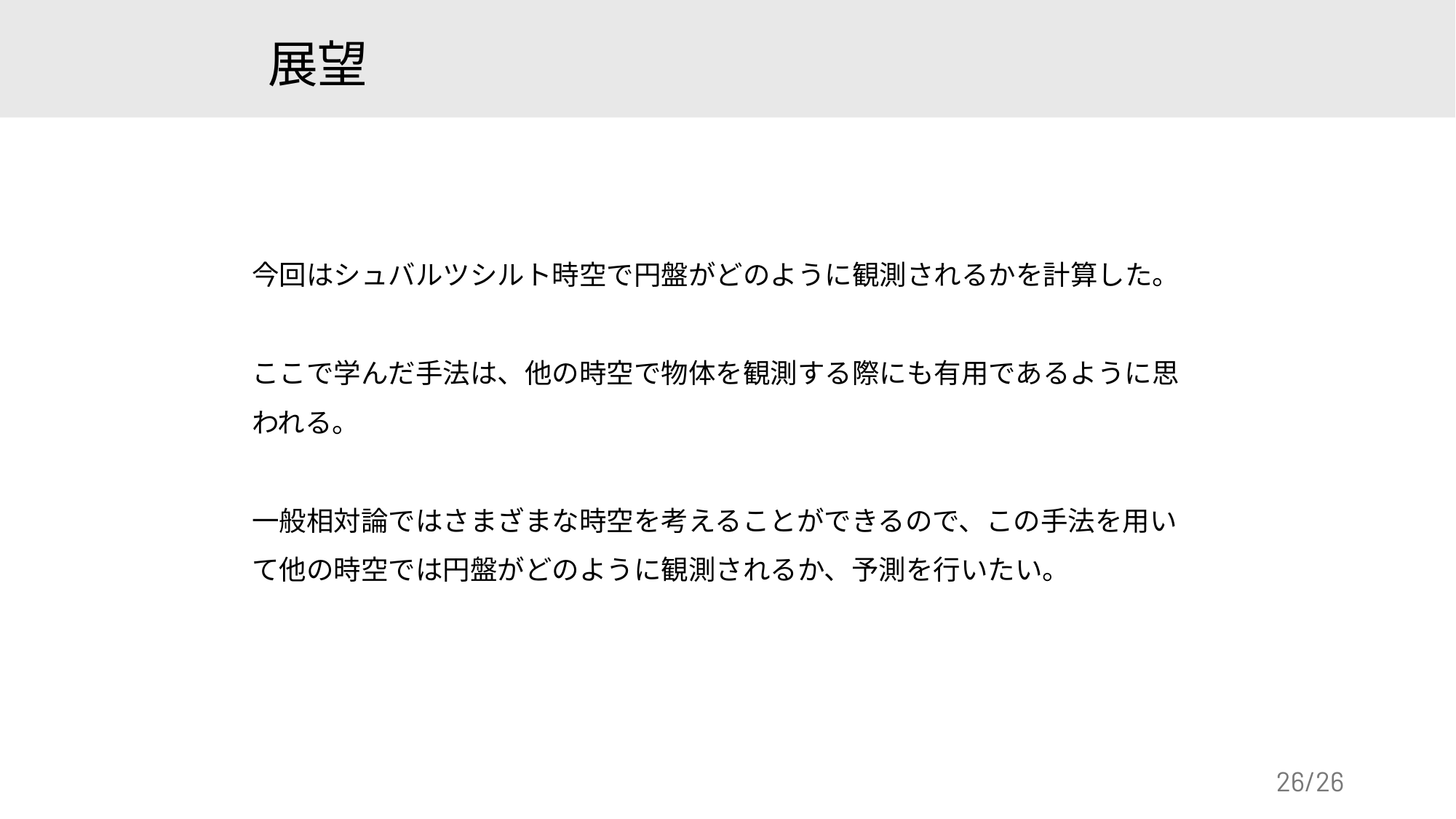

# 展望

今回はシュバルツシルト時空で円盤がどのように観測されるかを計算した。

ここで学んだ手法は、他の時空で物体を観測する際にも有用であるように思われる。

一般相対論ではさまざまな時空を考えることができるので、この手法を用いて他の時空では円盤がどのように観測されるか、予測を行いたい。

26/26